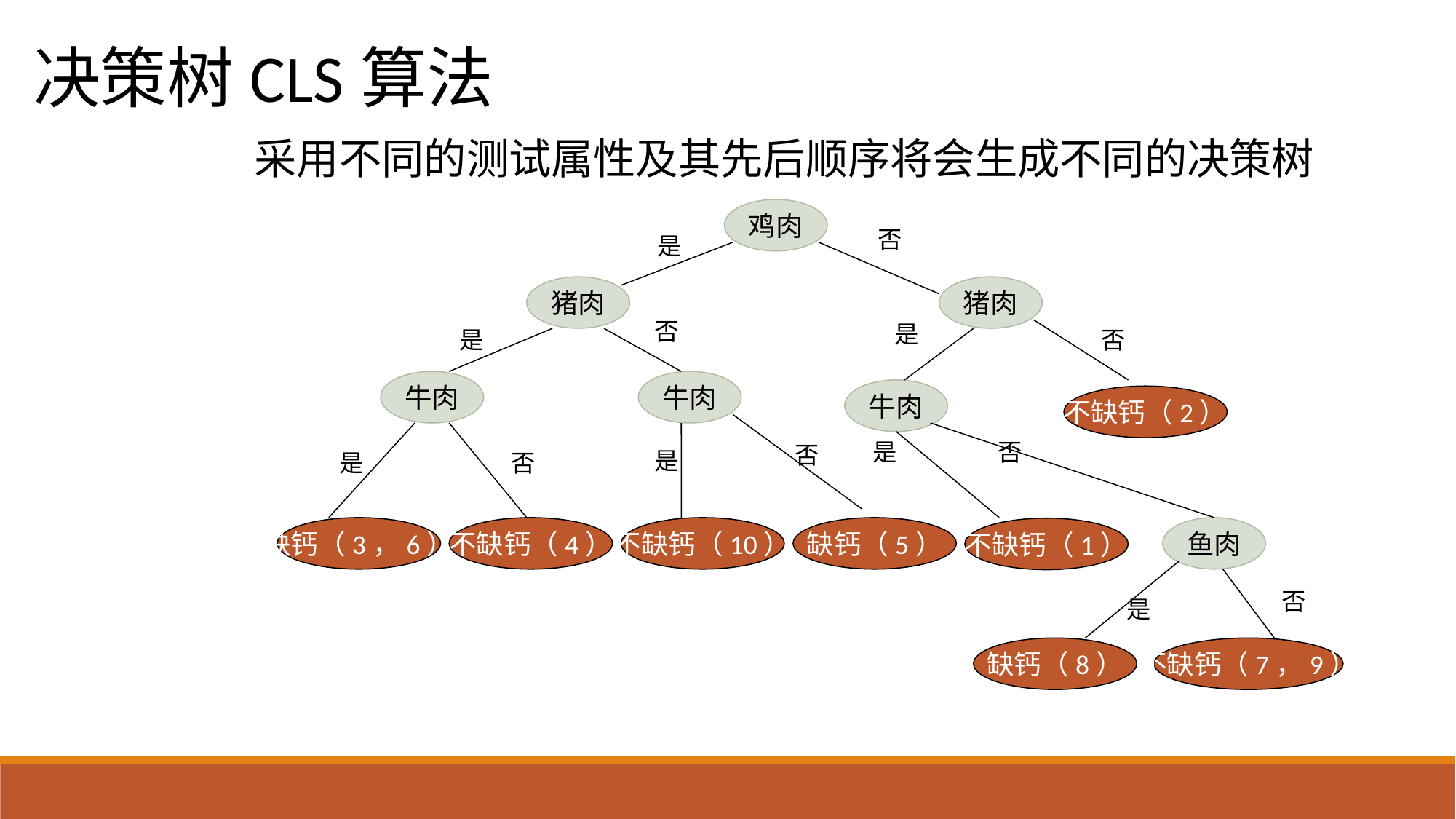

决策树CLS算法

采用不同的测试属性及其先后顺序将会生成不同的决策树
鸡肉
否
是

猪肉
猪肉
否
是
是
否

牛肉
牛肉
牛肉
不缺钙（2）

是
否

否
是
是
否
缺钙（3，6）
不缺钙（4）
不缺钙（10）
缺钙（5）
鱼肉
不缺钙（1）

否
是
缺钙（8）
不缺钙（7，9）